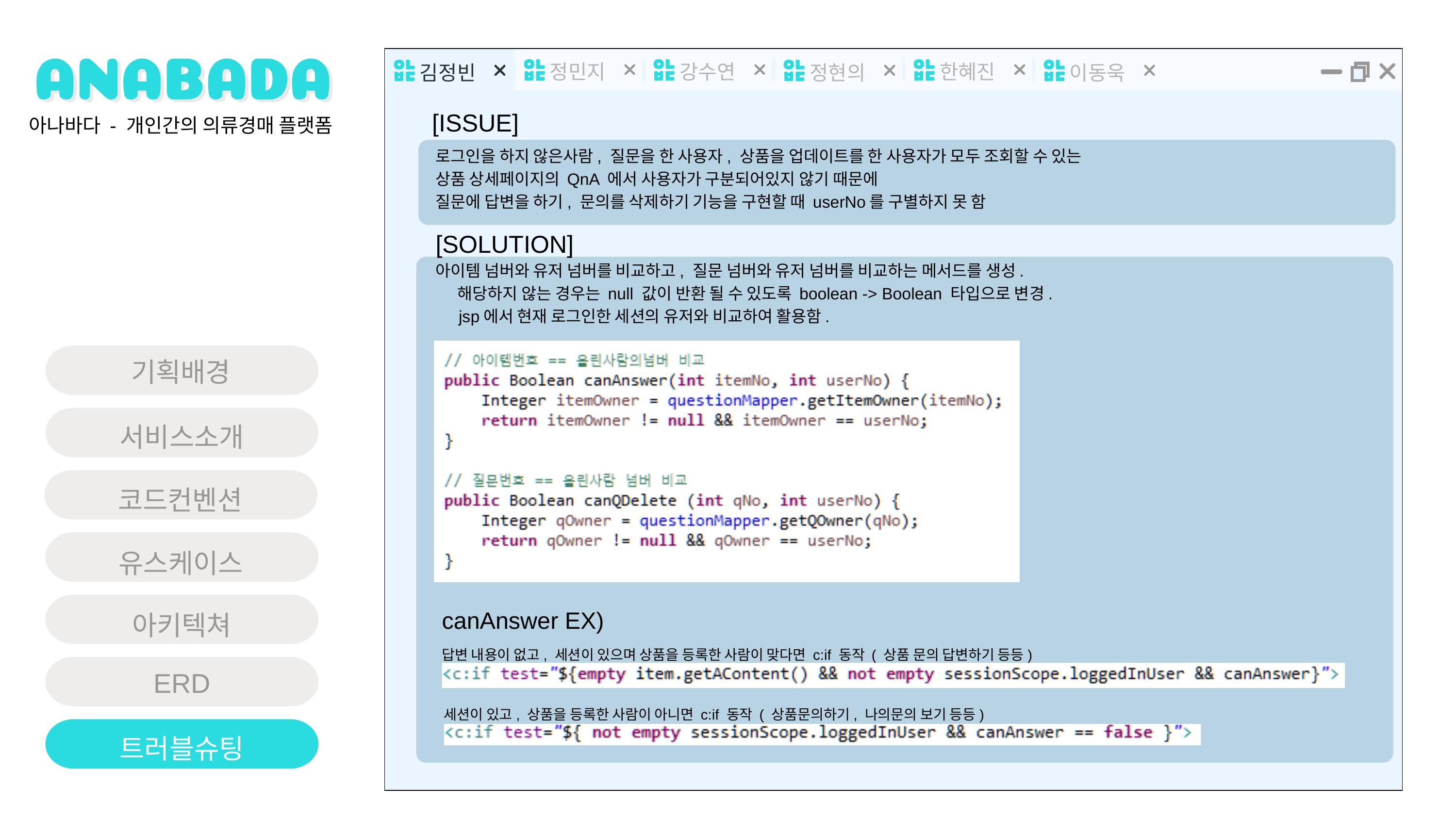

정민지
강수연
한혜진
김정빈
정현의
이동욱

[ISSUE]
아나바다 - 개인간의 의류경매 플랫폼

로그인을 하지 않은사람, 질문을 한 사용자, 상품을 업데이트를 한 사용자가 모두 조회할 수 있는
상품 상세페이지의 QnA 에서 사용자가 구분되어있지 않기 때문에
질문에 답변을 하기, 문의를 삭제하기 기능을 구현할 때 userNo를 구별하지 못 함

아이템 넘버와 유저 넘버를 비교하고, 질문 넘버와 유저 넘버를 비교하는 메서드를 생성.
     해당하지 않는 경우는 null 값이 반환 될 수 있도록 boolean -> Boolean 타입으로 변경.
     jsp에서 현재 로그인한 세션의 유저와 비교하여 활용함.

[SOLUTION]

기획배경

서비스소개

코드컨벤션

유스케이스

canAnswer EX)
아키텍쳐
답변 내용이 없고, 세션이 있으며 상품을 등록한 사람이 맞다면 c:if 동작 ( 상품 문의 답변하기 등등)

ERD

세션이 있고, 상품을 등록한 사람이 아니면 c:if 동작 ( 상품문의하기, 나의문의 보기 등등)

트러블슈팅